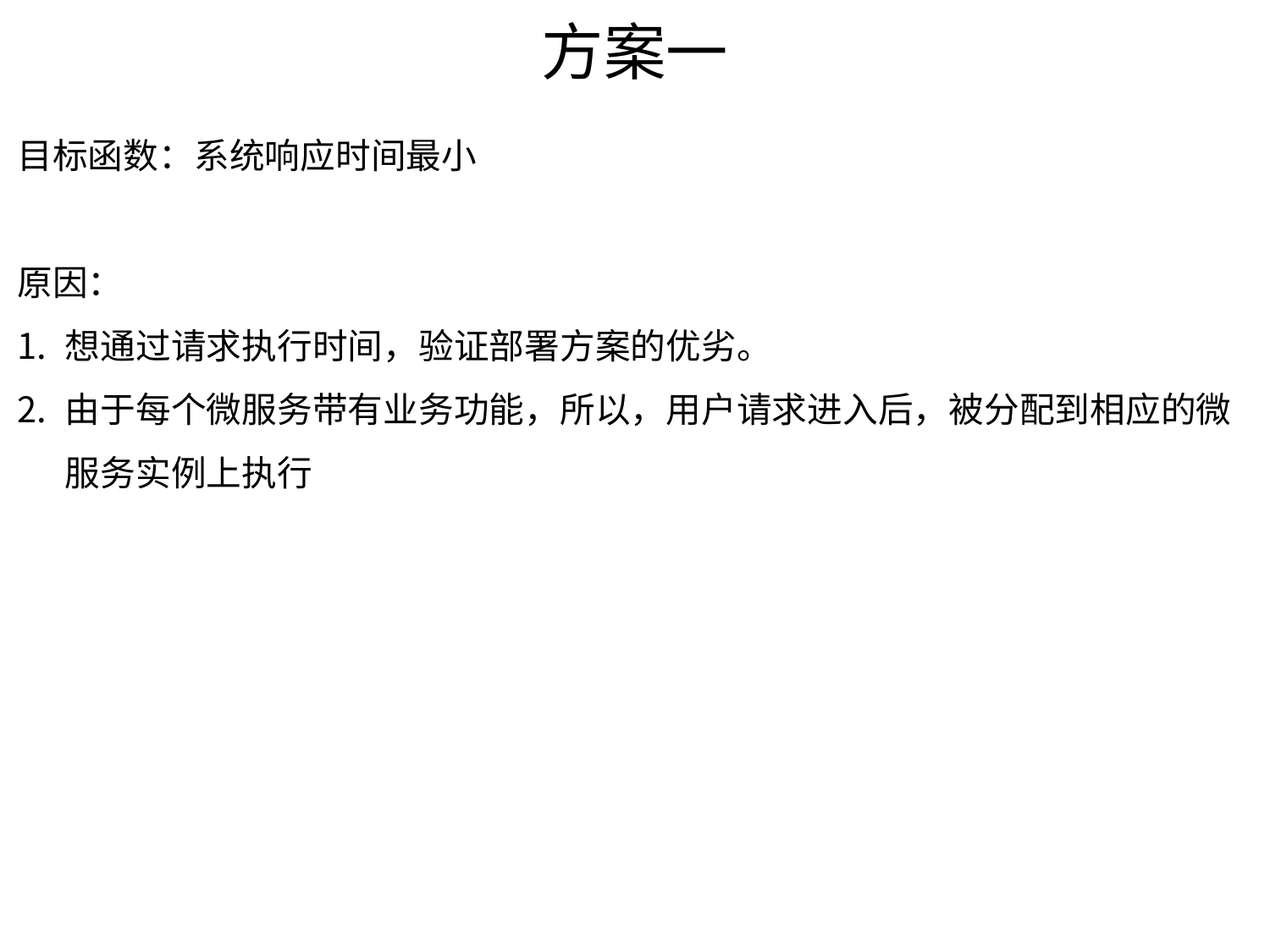

# 方案一
目标函数：系统响应时间最小

原因：
想通过请求执行时间，验证部署方案的优劣。
由于每个微服务带有业务功能，所以，用户请求进入后，被分配到相应的微服务实例上执行